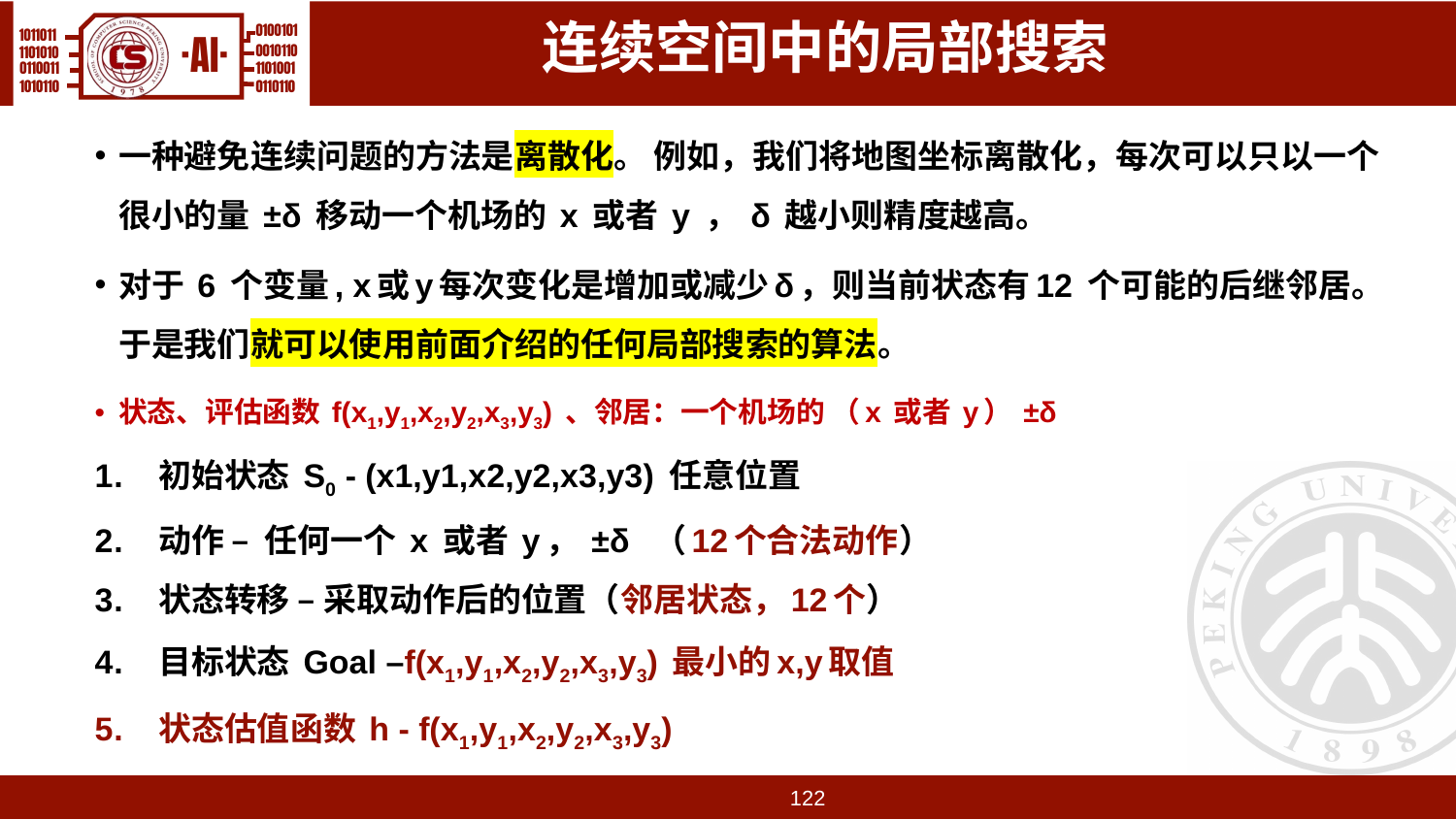

# 连续空间中的局部搜索
一种避免连续问题的方法是离散化。 例如，我们将地图坐标离散化，每次可以只以一个很小的量 ±δ 移动一个机场的 x 或者 y ， δ 越小则精度越高。
对于 6 个变量, x或y每次变化是增加或减少δ，则当前状态有12 个可能的后继邻居。于是我们就可以使用前面介绍的任何局部搜索的算法。
状态、评估函数 f(x1,y1,x2,y2,x3,y3) 、邻居：一个机场的 （x 或者 y） ±δ
初始状态 S0 - (x1,y1,x2,y2,x3,y3) 任意位置
动作 –  任何一个 x 或者 y， ±δ  （12个合法动作）
状态转移 – 采取动作后的位置（邻居状态，12个）
目标状态 Goal –f(x1,y1,x2,y2,x3,y3) 最小的x,y取值
状态估值函数 h - f(x1,y1,x2,y2,x3,y3)
122